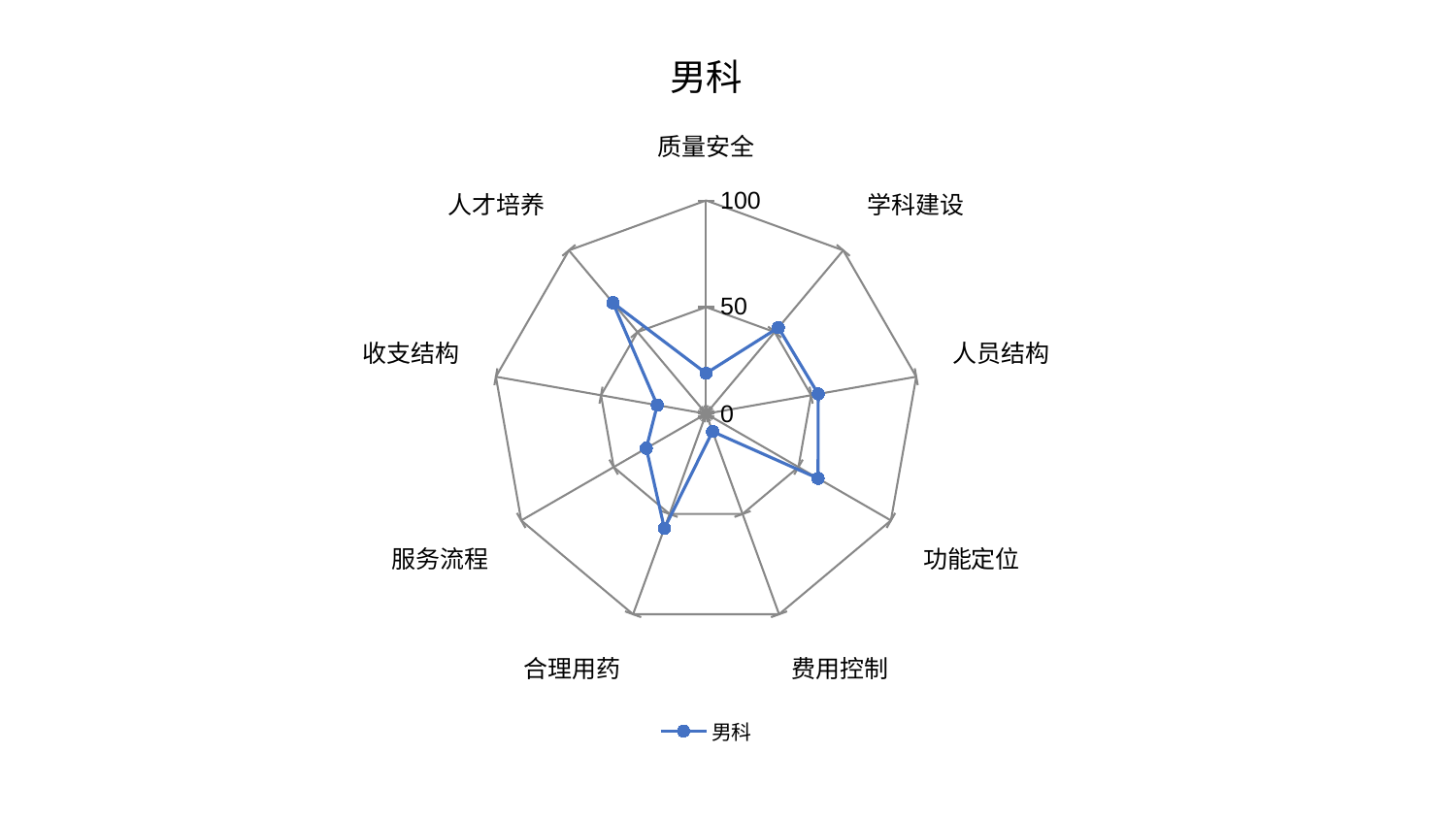

### Chart: 男科

| Category | 男科 |
|---|---|
| 质量安全 | 18.978427196068104 |
| 学科建设 | 52.718629614026966 |
| 人员结构 | 53.366773716676335 |
| 功能定位 | 60.593856629961934 |
| 费用控制 | 8.86509725243549 |
| 合理用药 | 57.201199846869386 |
| 服务流程 | 32.34712965101098 |
| 收支结构 | 23.236362116323917 |
| 人才培养 | 67.91510487046747 |
100